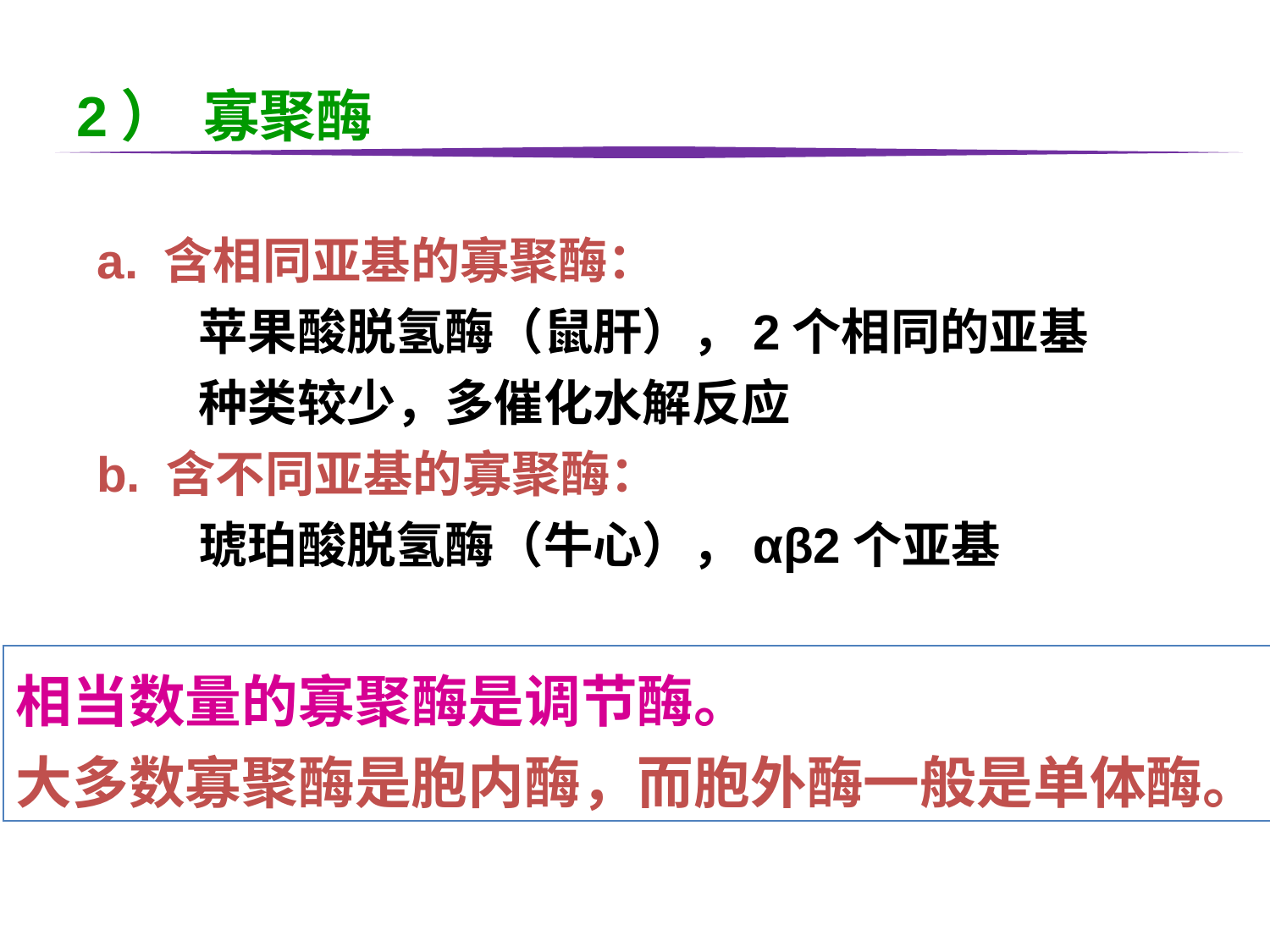

2）  寡聚酶
a. 含相同亚基的寡聚酶：
        苹果酸脱氢酶（鼠肝），2个相同的亚基
        种类较少，多催化水解反应
b. 含不同亚基的寡聚酶：
        琥珀酸脱氢酶（牛心），αβ2个亚基
相当数量的寡聚酶是调节酶。
大多数寡聚酶是胞内酶，而胞外酶一般是单体酶。